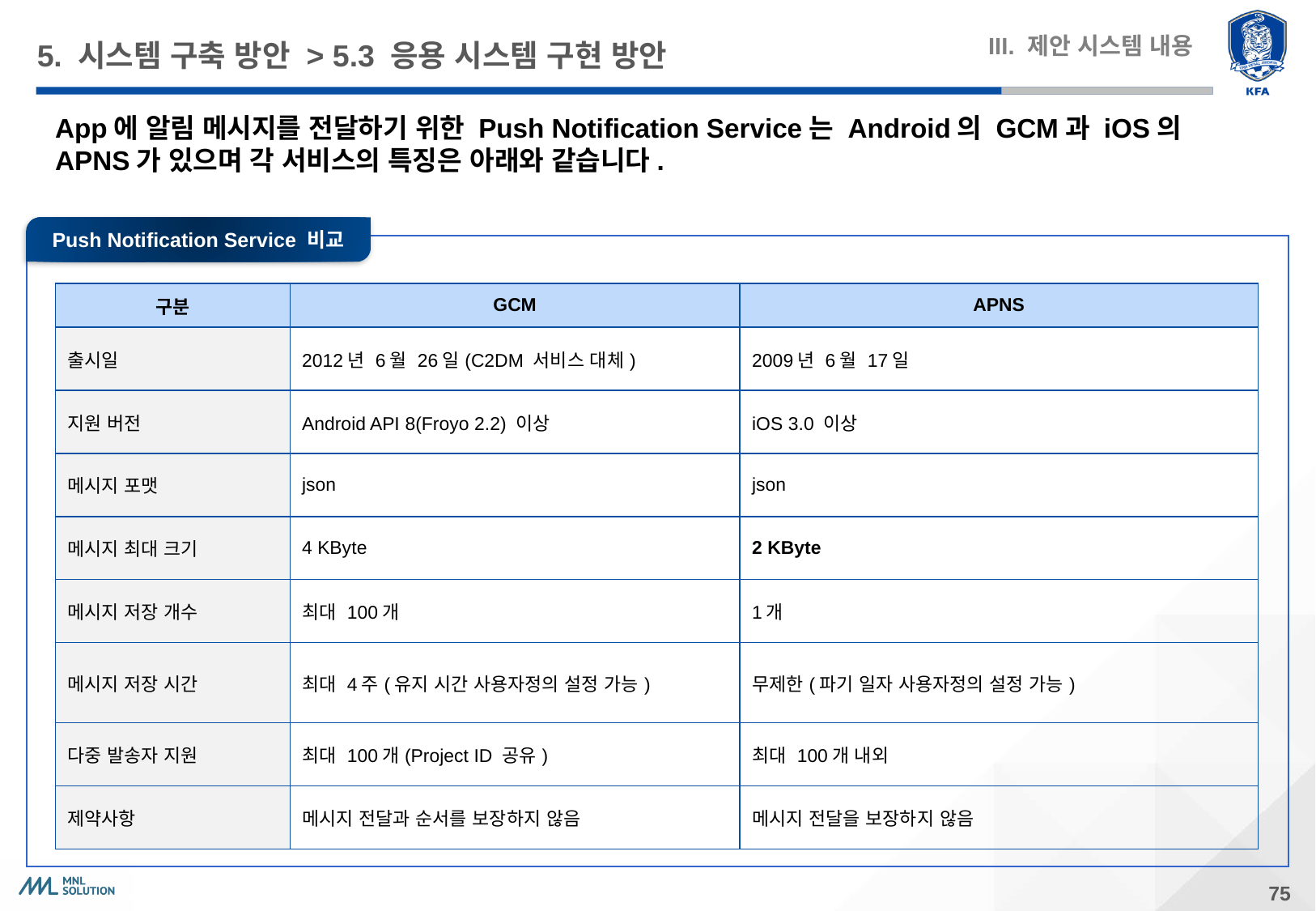

# 5. 시스템 구축 방안 > 5.3 응용 시스템 구현 방안
III. 제안 시스템 내용
App에 알림 메시지를 전달하기 위한 Push Notification Service는 Android의 GCM과 iOS의 APNS가 있으며 각 서비스의 특징은 아래와 같습니다.
Push Notification Service 비교

| 구분 | GCM | APNS |
| --- | --- | --- |
| 출시일 | 2012년 6월 26일(C2DM 서비스 대체) | 2009년 6월 17일 |
| 지원 버전 | Android API 8(Froyo 2.2) 이상 | iOS 3.0 이상 |
| 메시지 포맷 | json | json |
| 메시지 최대 크기 | 4 KByte | 2 KByte |
| 메시지 저장 개수 | 최대 100개 | 1개 |
| 메시지 저장 시간 | 최대 4주(유지 시간 사용자정의 설정 가능) | 무제한(파기 일자 사용자정의 설정 가능) |
| 다중 발송자 지원 | 최대 100개(Project ID 공유) | 최대 100개 내외 |
| 제약사항 | 메시지 전달과 순서를 보장하지 않음 | 메시지 전달을 보장하지 않음 |